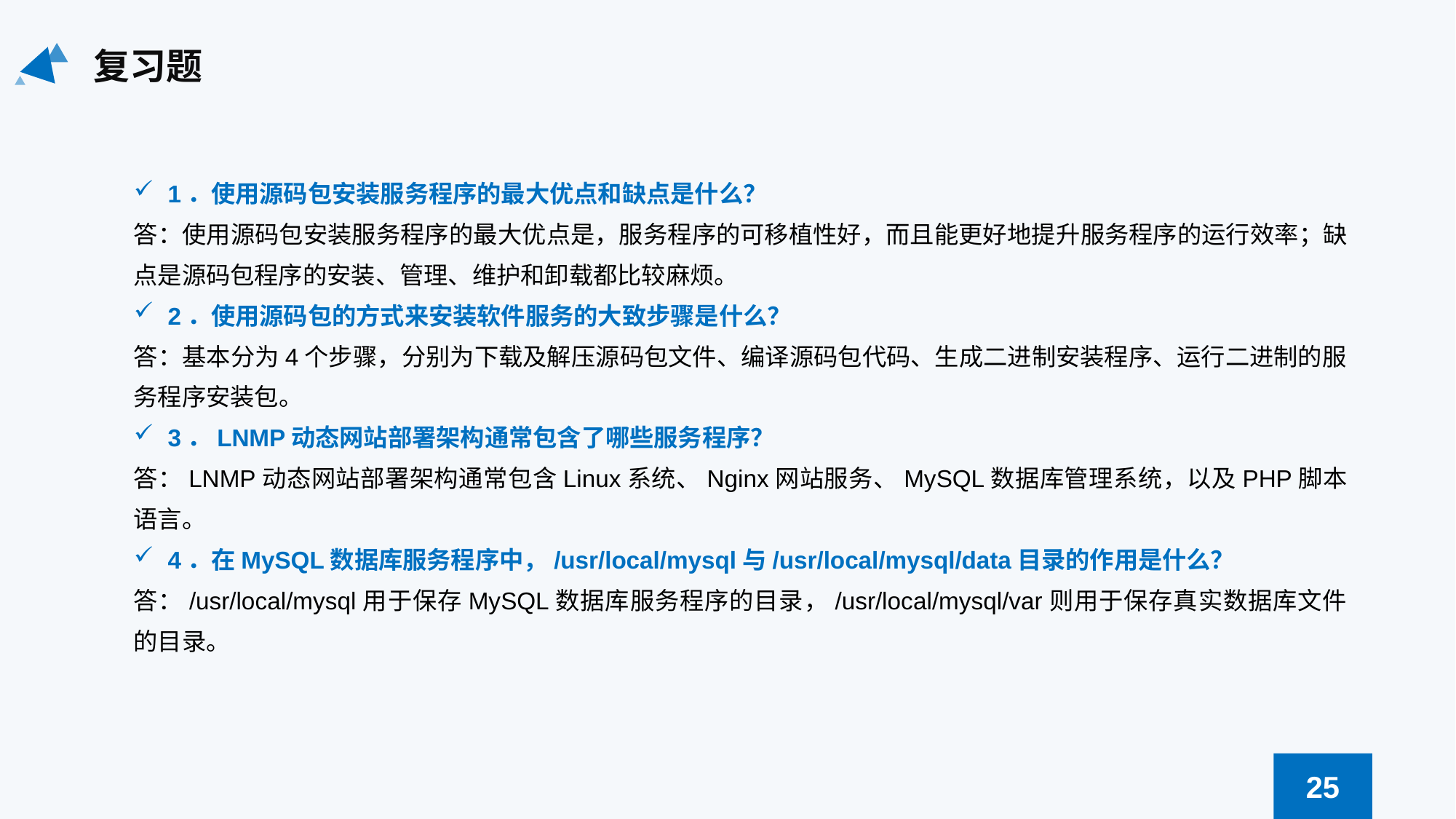

复习题

1．使用源码包安装服务程序的最大优点和缺点是什么？
答：使用源码包安装服务程序的最大优点是，服务程序的可移植性好，而且能更好地提升服务程序的运行效率；缺点是源码包程序的安装、管理、维护和卸载都比较麻烦。
2．使用源码包的方式来安装软件服务的大致步骤是什么？
答：基本分为4个步骤，分别为下载及解压源码包文件、编译源码包代码、生成二进制安装程序、运行二进制的服务程序安装包。
3．LNMP动态网站部署架构通常包含了哪些服务程序？
答：LNMP动态网站部署架构通常包含Linux系统、Nginx网站服务、MySQL数据库管理系统，以及PHP脚本语言。
4．在MySQL数据库服务程序中，/usr/local/mysql与/usr/local/mysql/data目录的作用是什么？
答：/usr/local/mysql用于保存MySQL数据库服务程序的目录，/usr/local/mysql/var则用于保存真实数据库文件的目录。

25